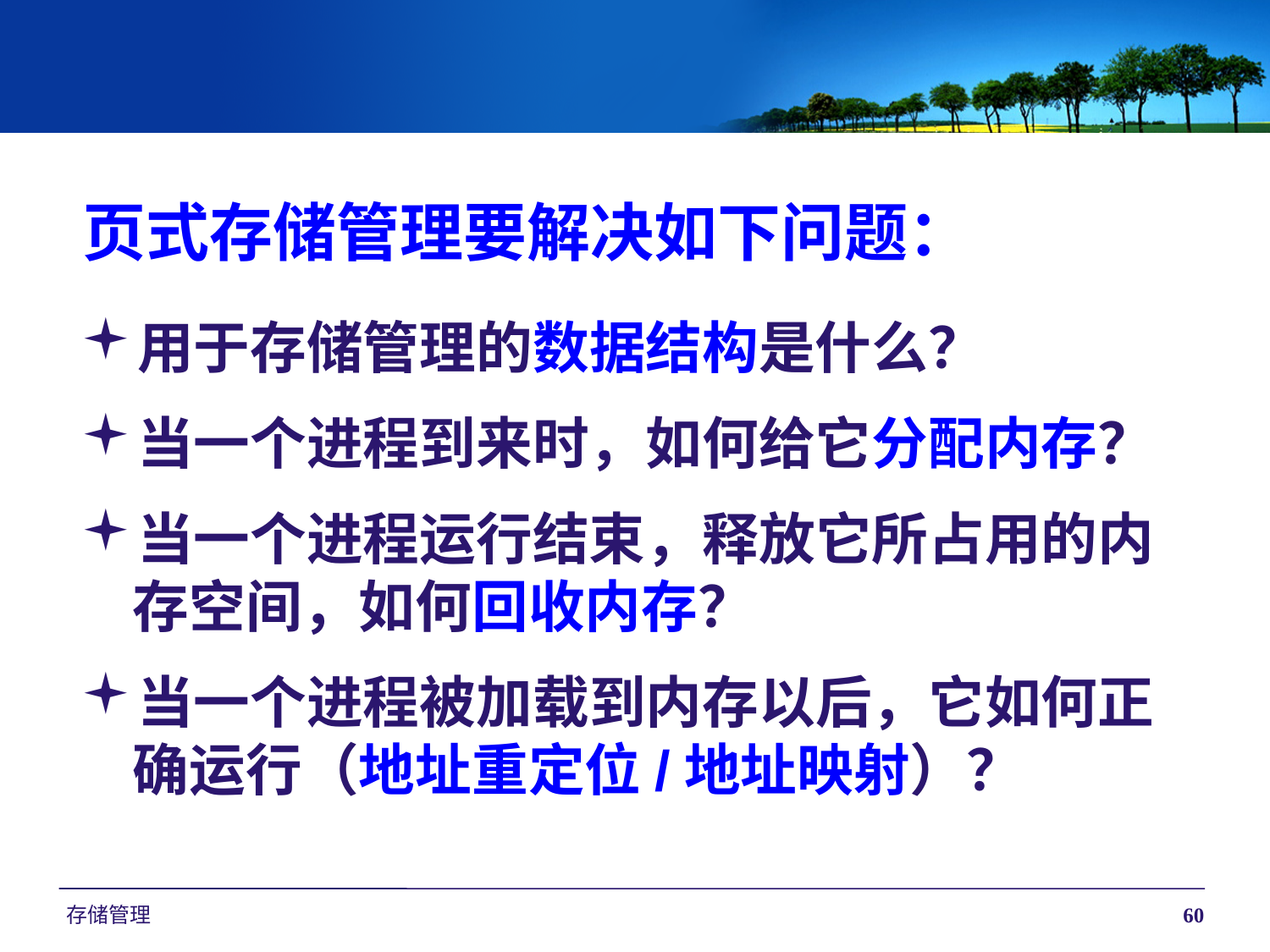

页式存储管理要解决如下问题：
用于存储管理的数据结构是什么？
当一个进程到来时，如何给它分配内存？
当一个进程运行结束，释放它所占用的内存空间，如何回收内存？
当一个进程被加载到内存以后，它如何正确运行（地址重定位/地址映射）？
存储管理
60